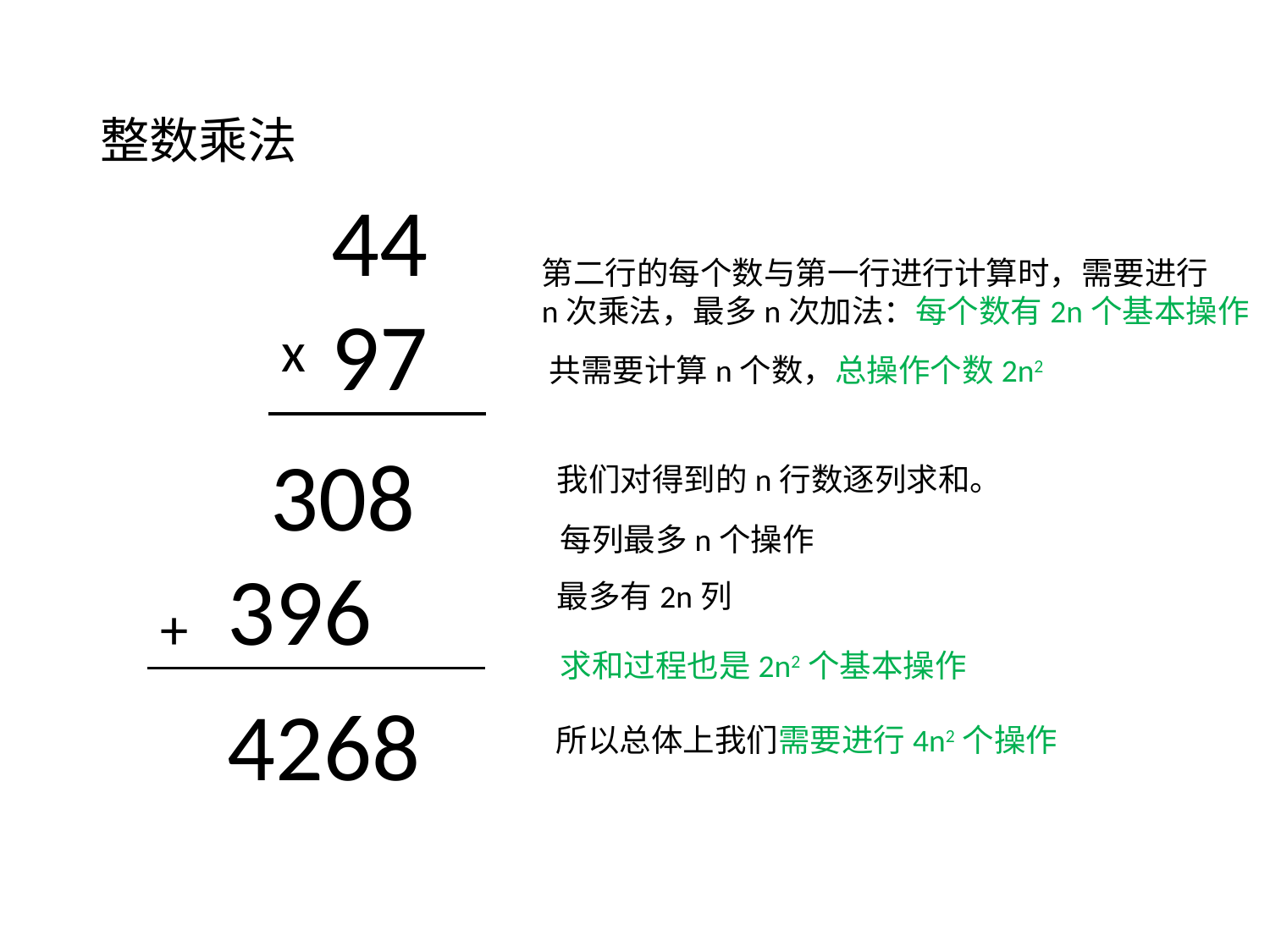

# 整数乘法
44
97
第二行的每个数与第一行进行计算时，需要进行
n次乘法，最多n次加法：每个数有2n个基本操作
x
共需要计算n个数，总操作个数2n2
  308
396
我们对得到的n行数逐列求和。
每列最多n个操作
最多有2n列
+
求和过程也是2n2个基本操作
4268
所以总体上我们需要进行4n2个操作